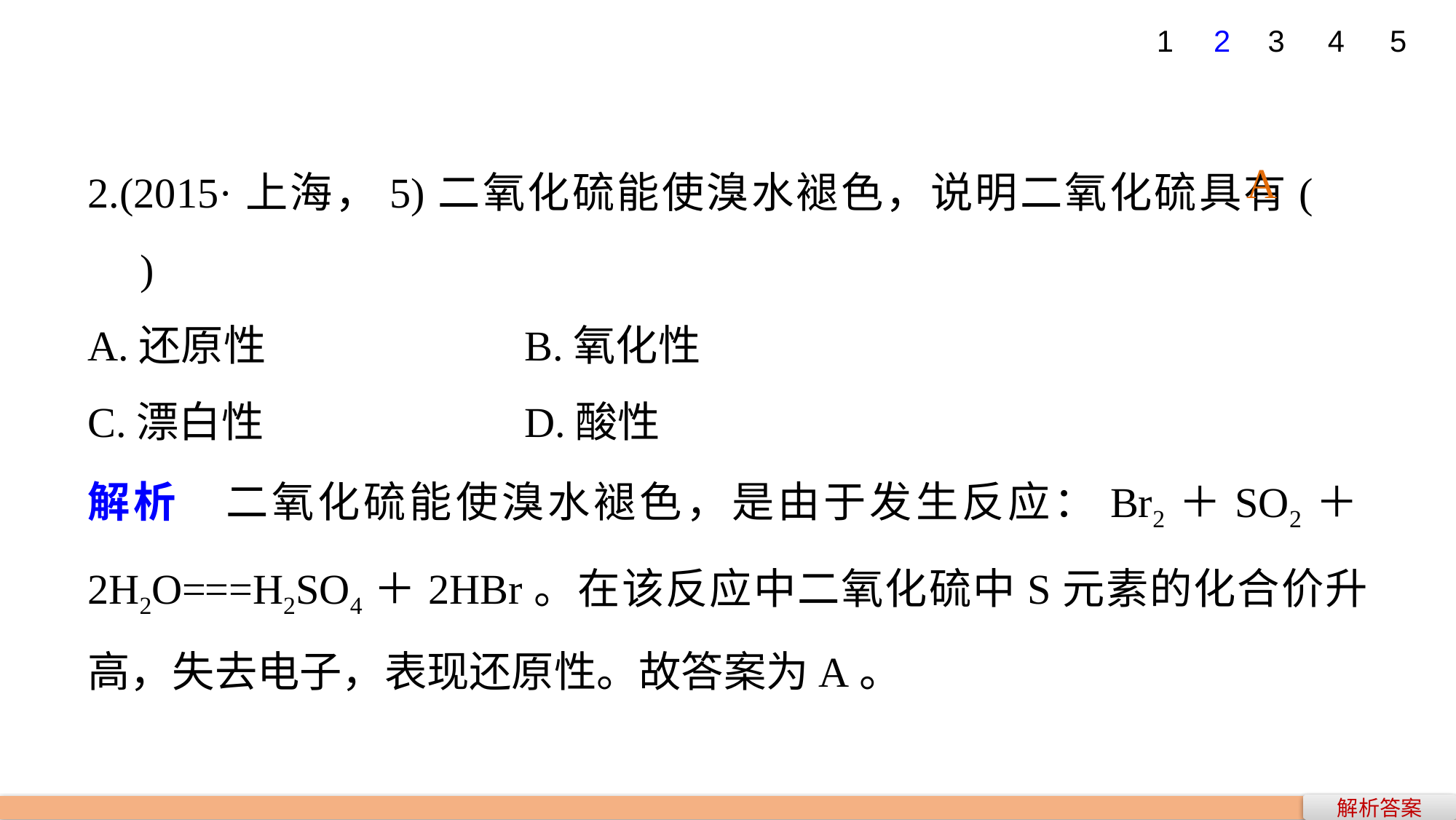

5
1
2
3
4
2.(2015·上海，5)二氧化硫能使溴水褪色，说明二氧化硫具有(　　)
A.还原性  			B.氧化性
C.漂白性  			D.酸性
解析　二氧化硫能使溴水褪色，是由于发生反应：Br2＋SO2＋2H2O===H2SO4＋2HBr。在该反应中二氧化硫中S元素的化合价升高，失去电子，表现还原性。故答案为A。
A
解析答案